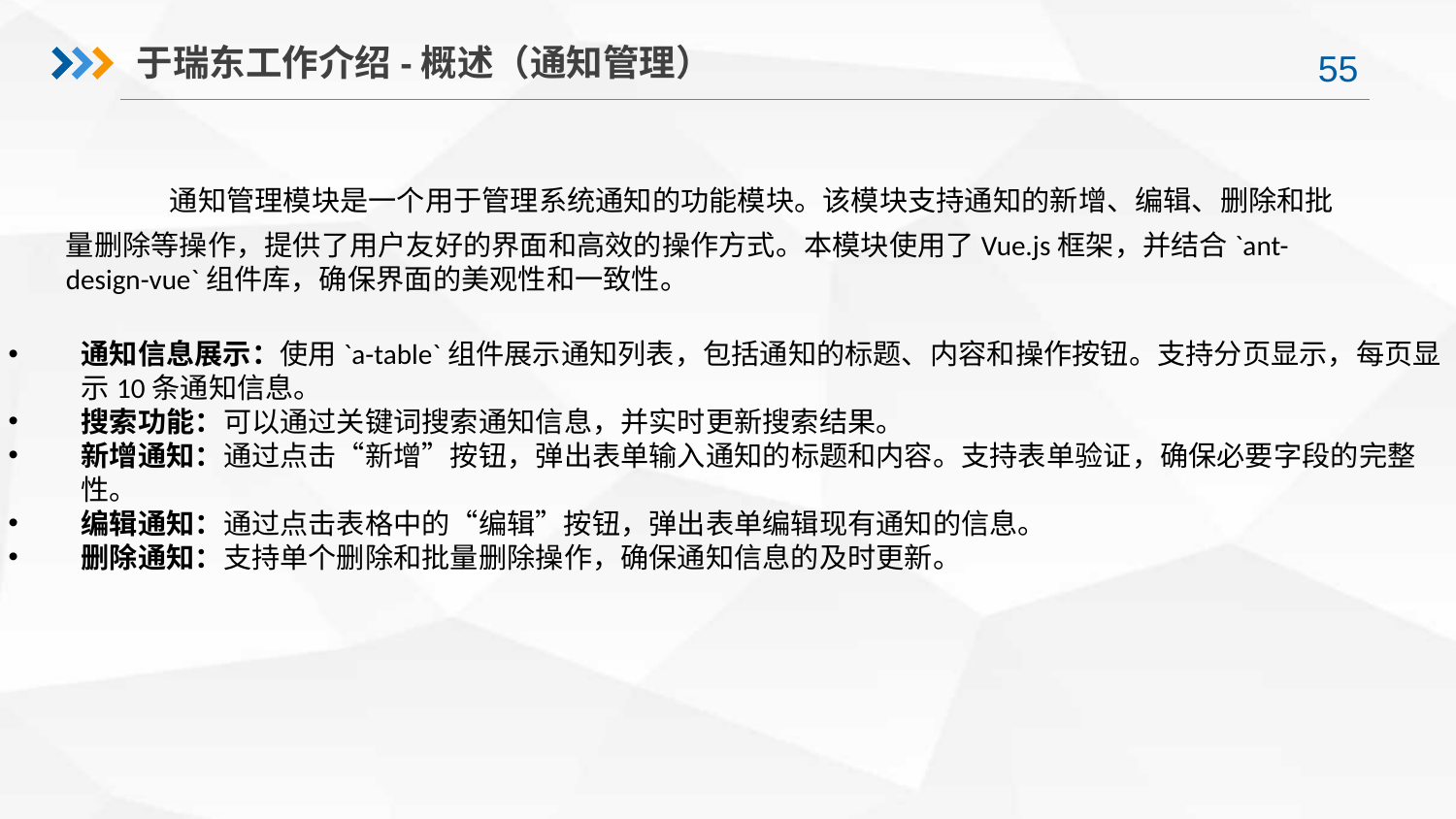

于瑞东工作介绍-概述（通知管理）
      通知管理模块是一个用于管理系统通知的功能模块。该模块支持通知的新增、编辑、删除和批量删除等操作，提供了用户友好的界面和高效的操作方式。本模块使用了Vue.js框架，并结合`ant-design-vue`组件库，确保界面的美观性和一致性。
通知信息展示：使用`a-table`组件展示通知列表，包括通知的标题、内容和操作按钮。支持分页显示，每页显示10条通知信息。
搜索功能：可以通过关键词搜索通知信息，并实时更新搜索结果。
新增通知：通过点击“新增”按钮，弹出表单输入通知的标题和内容。支持表单验证，确保必要字段的完整性。
编辑通知：通过点击表格中的“编辑”按钮，弹出表单编辑现有通知的信息。
删除通知：支持单个删除和批量删除操作，确保通知信息的及时更新。